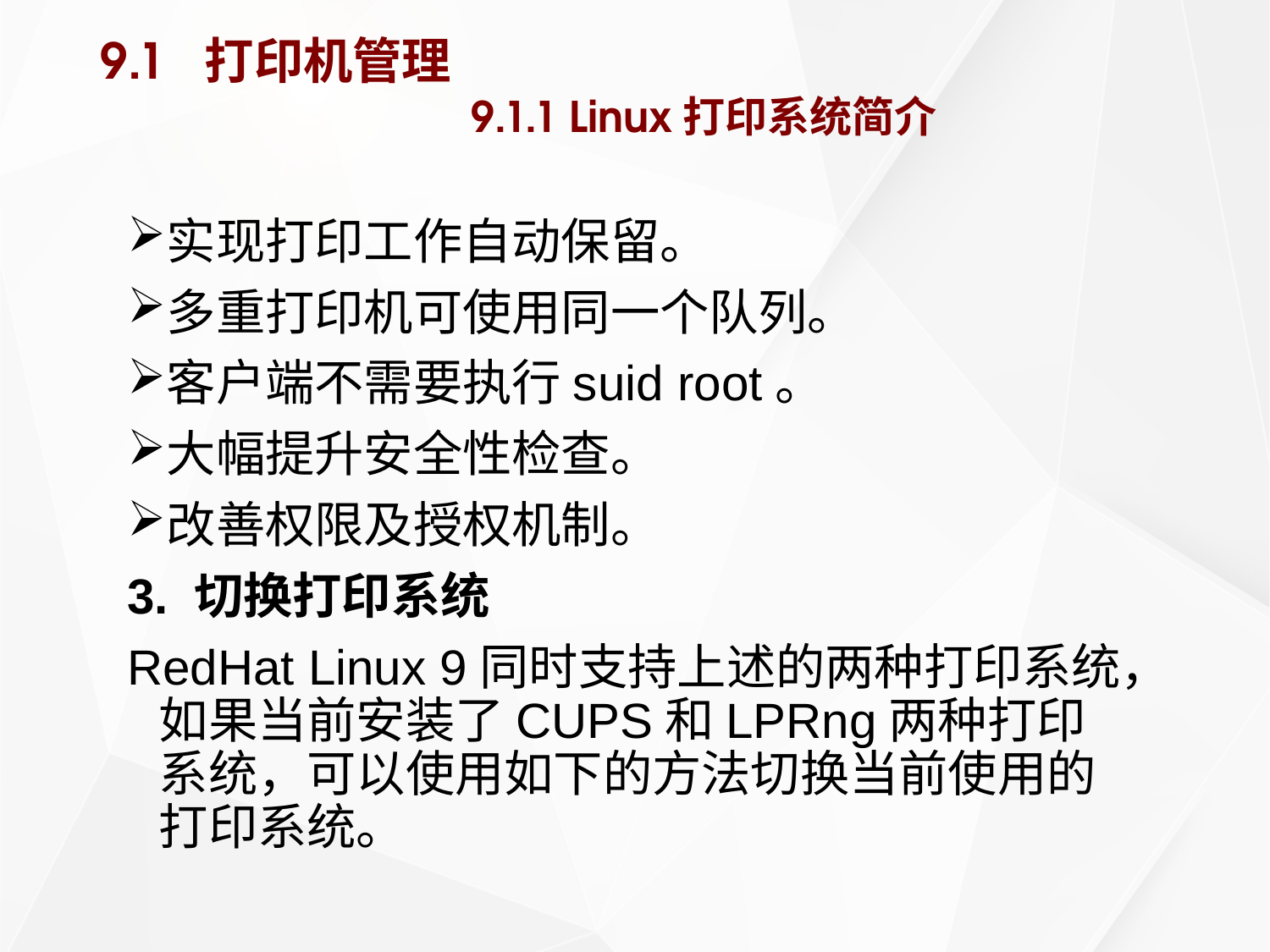

# 9.1  打印机管理 9.1.1 Linux打印系统简介
实现打印工作自动保留。
多重打印机可使用同一个队列。
客户端不需要执行suid root。
大幅提升安全性检查。
改善权限及授权机制。
3. 切换打印系统
RedHat Linux 9同时支持上述的两种打印系统，如果当前安装了CUPS和LPRng两种打印系统，可以使用如下的方法切换当前使用的打印系统。